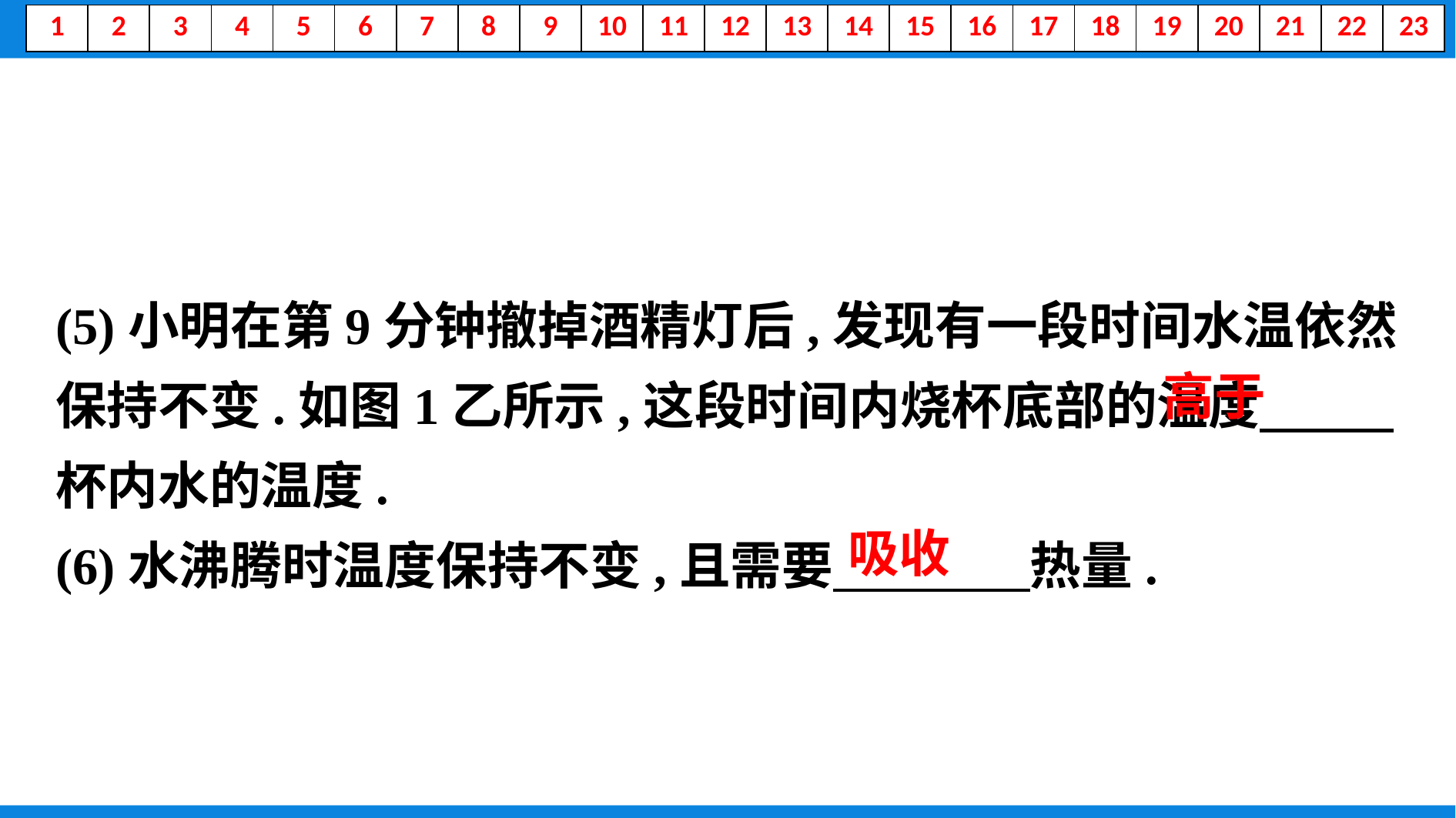

(5)小明在第9分钟撤掉酒精灯后,发现有一段时间水温依然保持不变.如图1乙所示,这段时间内烧杯底部的温度       　杯内水的温度.
(6)水沸腾时温度保持不变,且需要　        　热量.
　高于
　吸收